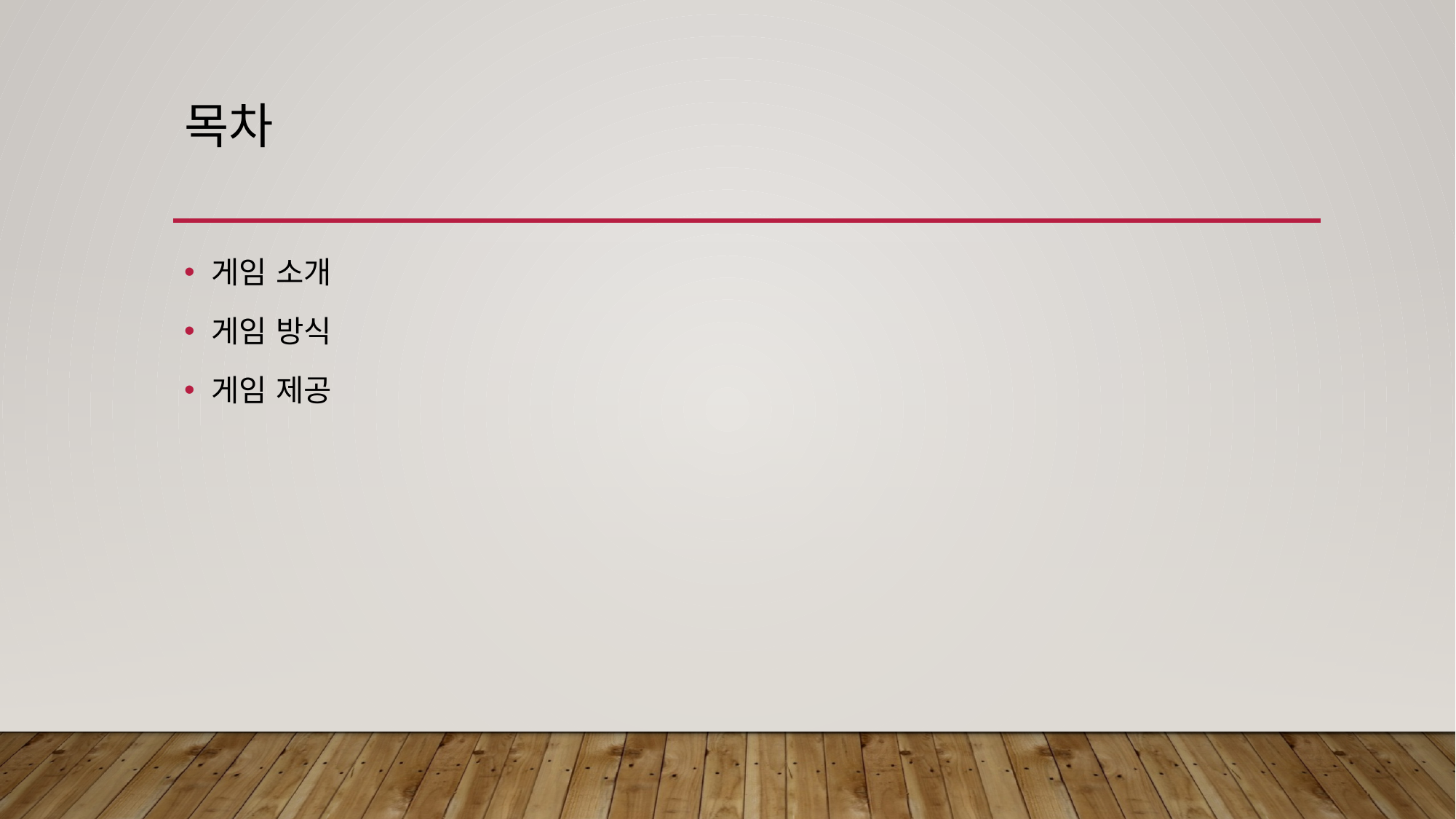

# 목차
게임 소개
게임 방식
게임 제공